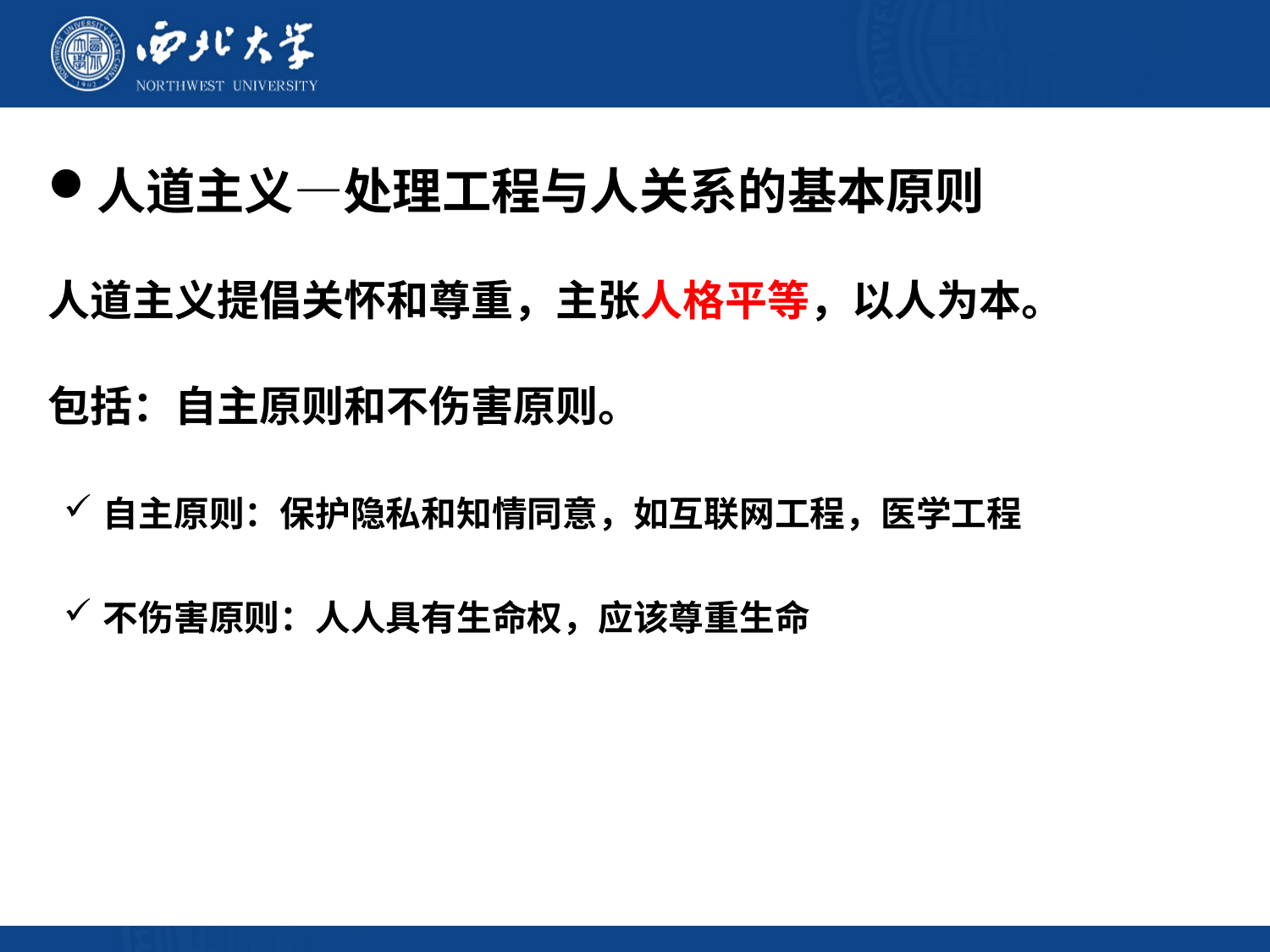

人道主义—处理工程与人关系的基本原则
人道主义提倡关怀和尊重，主张人格平等，以人为本。
包括：自主原则和不伤害原则。
自主原则：保护隐私和知情同意，如互联网工程，医学工程
不伤害原则：人人具有生命权，应该尊重生命